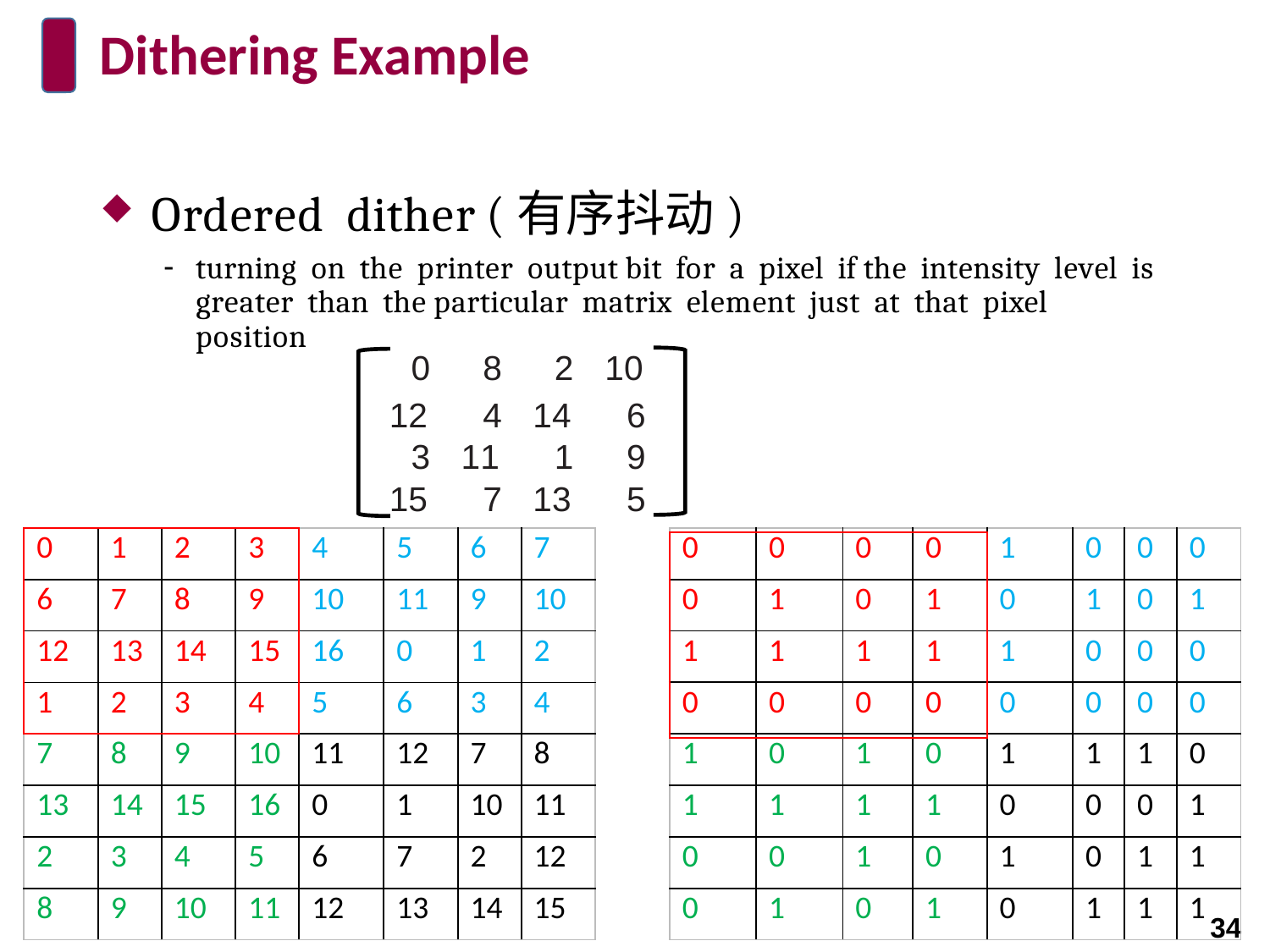

# Dithering Example
Ordered  dither (有序抖动)
turning  on  the  printer  output bit  for  a  pixel  if the  intensity  level  is  greater  than  the particular  matrix  element  just  at  that  pixel  position

| 0 | 8 | 2 | 10 |
| --- | --- | --- | --- |
| 12 | 4 | 14 | 6 |
| 3 | 11 | 1 | 9 |
| 15 | 7 | 13 | 5 |

| 0 | 0 | 0 | 0 | 1 | 0 | 0 | 0 |
| --- | --- | --- | --- | --- | --- | --- | --- |
| 0 | 1 | 0 | 1 | 0 | 1 | 0 | 1 |
| 1 | 1 | 1 | 1 | 1 | 0 | 0 | 0 |
| 0 | 0 | 0 | 0 | 0 | 0 | 0 | 0 |
| 1 | 0 | 1 | 0 | 1 | 1 | 1 | 0 |
| 1 | 1 | 1 | 1 | 0 | 0 | 0 | 1 |
| 0 | 0 | 1 | 0 | 1 | 0 | 1 | 1 |
| 0 | 1 | 0 | 1 | 0 | 1 | 1 | 1 |
| 0 | 1 | 2 | 3 | 4 | 5 | 6 | 7 |
| --- | --- | --- | --- | --- | --- | --- | --- |
| 6 | 7 | 8 | 9 | 10 | 11 | 9 | 10 |
| 12 | 13 | 14 | 15 | 16 | 0 | 1 | 2 |
| 1 | 2 | 3 | 4 | 5 | 6 | 3 | 4 |
| 7 | 8 | 9 | 10 | 11 | 12 | 7 | 8 |
| 13 | 14 | 15 | 16 | 0 | 1 | 10 | 11 |
| 2 | 3 | 4 | 5 | 6 | 7 | 2 | 12 |
| 8 | 9 | 10 | 11 | 12 | 13 | 14 | 15 |

34